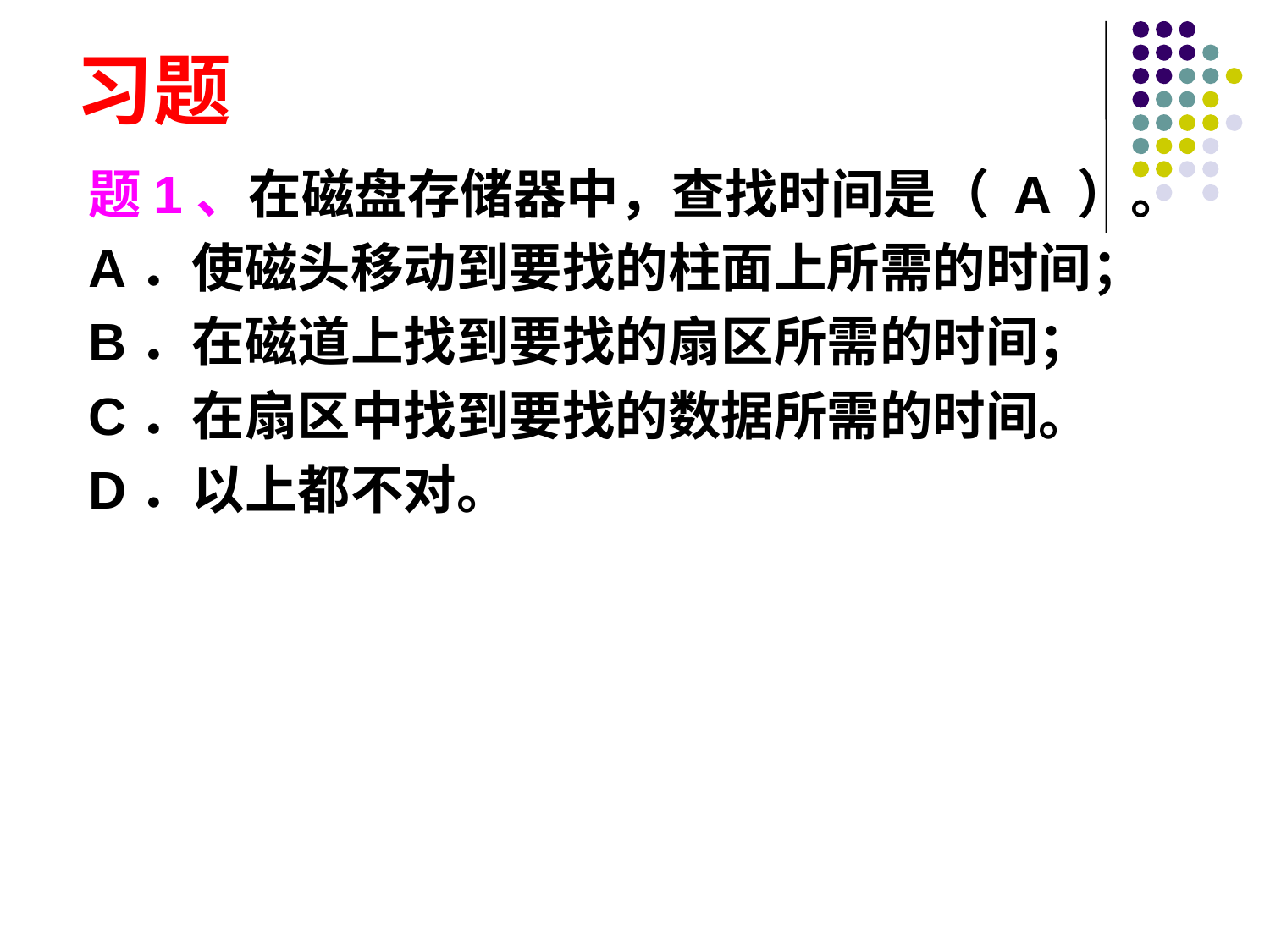

# 习题
题1、在磁盘存储器中，查找时间是（ A ）。
A．使磁头移动到要找的柱面上所需的时间；
B．在磁道上找到要找的扇区所需的时间；
C．在扇区中找到要找的数据所需的时间。
D．以上都不对。